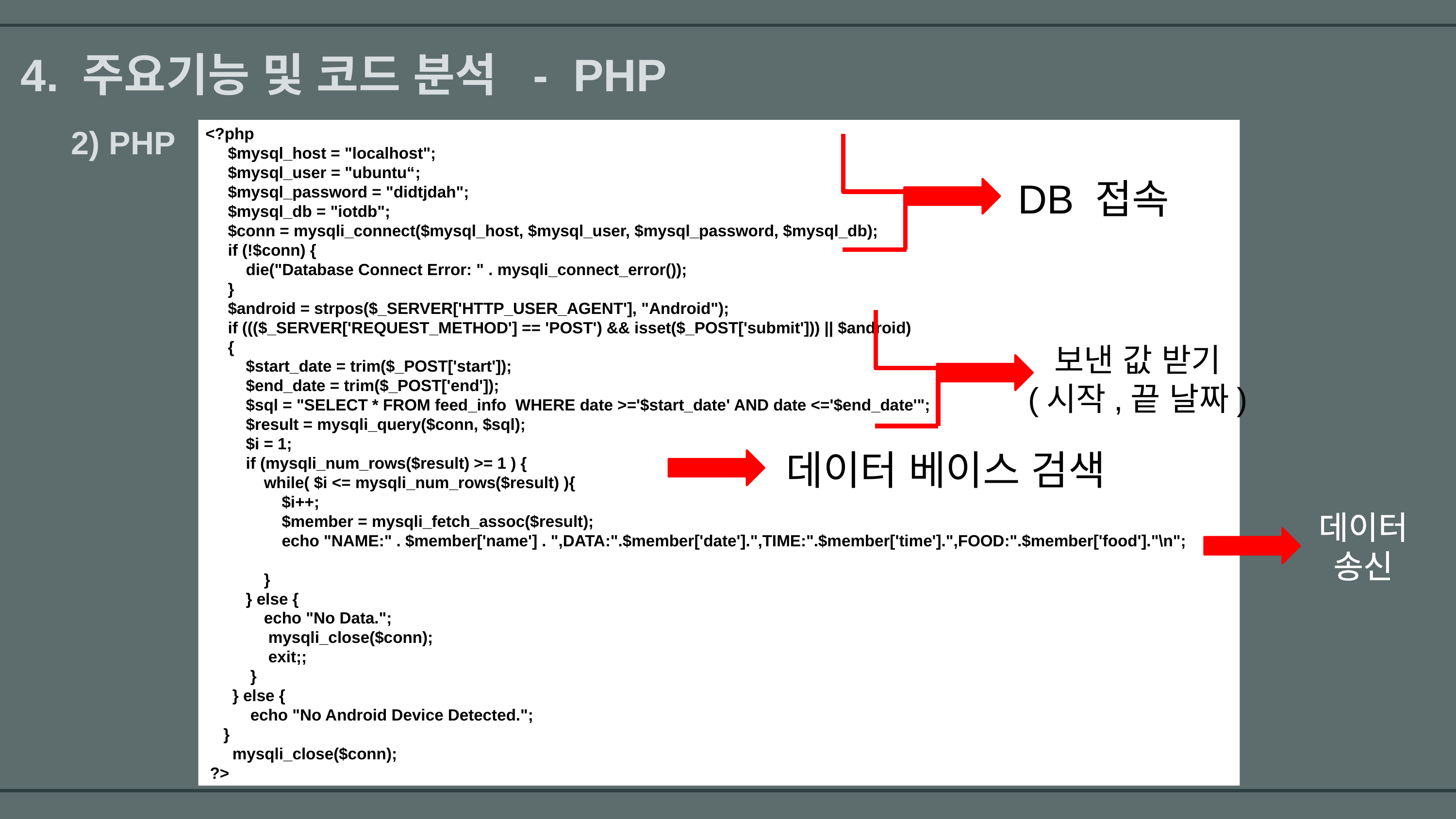

4. 주요기능 및 코드 분석  -  PHP
    2) PHP
<?php
     $mysql_host = "localhost";
     $mysql_user = "ubuntu“;
     $mysql_password = "didtjdah";
     $mysql_db = "iotdb";
     $conn = mysqli_connect($mysql_host, $mysql_user, $mysql_password, $mysql_db);
     if (!$conn) {
         die("Database Connect Error: " . mysqli_connect_error());
     }
     $android = strpos($_SERVER['HTTP_USER_AGENT'], "Android");
     if ((($_SERVER['REQUEST_METHOD'] == 'POST') && isset($_POST['submit'])) || $android)
     {
         $start_date = trim($_POST['start']);
         $end_date = trim($_POST['end']);
         $sql = "SELECT * FROM feed_info  WHERE date >='$start_date' AND date <='$end_date'";
         $result = mysqli_query($conn, $sql);
         $i = 1;
         if (mysqli_num_rows($result) >= 1 ) {
             while( $i <= mysqli_num_rows($result) ){
                 $i++;
                 $member = mysqli_fetch_assoc($result);
                 echo "NAME:" . $member['name'] . ",DATA:".$member['date'].",TIME:".$member['time'].",FOOD:".$member['food']."\n";

             }
         } else {
             echo "No Data.";
              mysqli_close($conn);
              exit;;
          }
      } else {
          echo "No Android Device Detected.";
    }
      mysqli_close($conn);
 ?>
DB 접속

보낸 값 받기
(시작,끝 날짜)

데이터 베이스 검색

데이터
송신